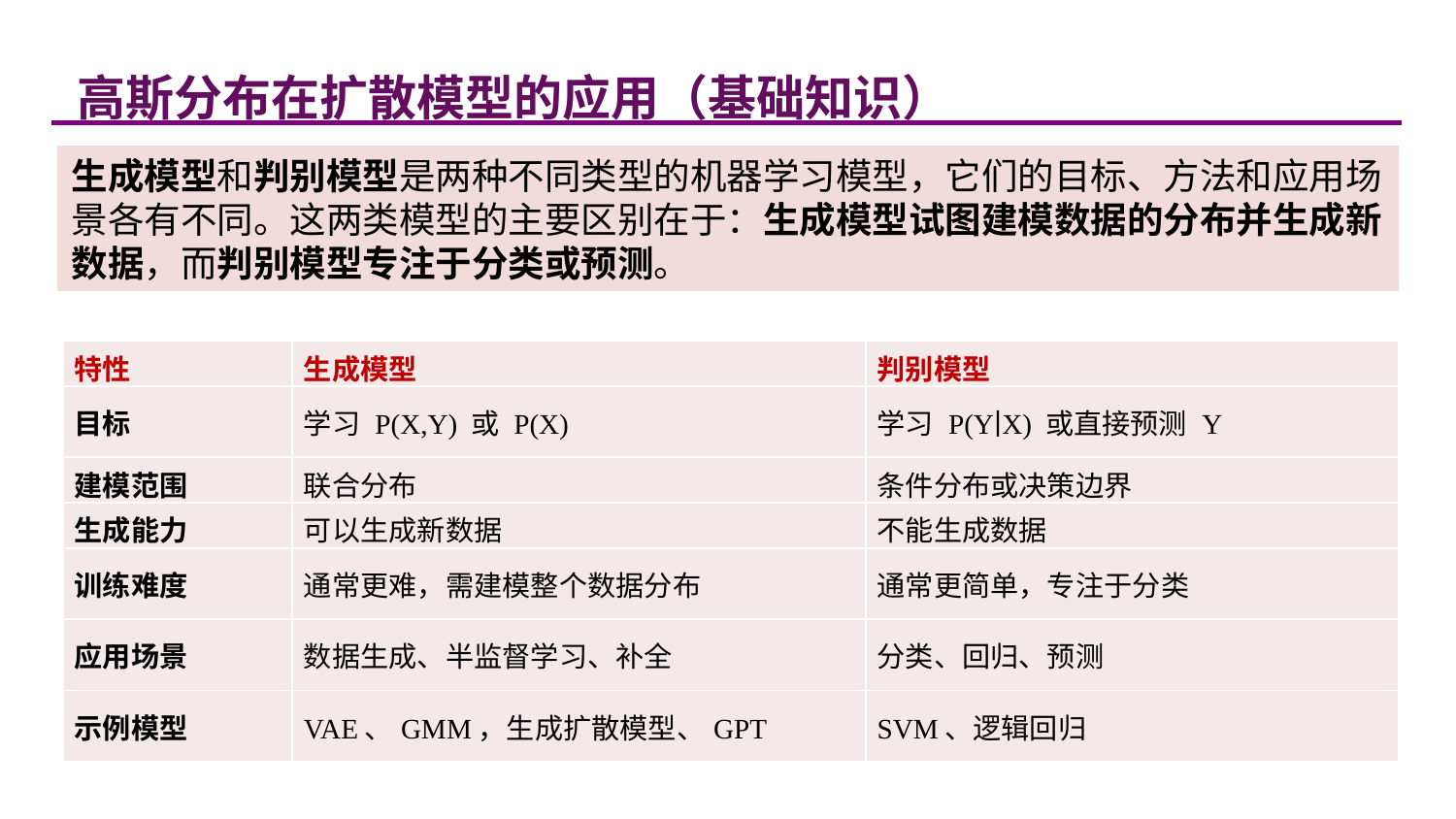

高斯分布在扩散模型的应用（基础知识）
生成模型和判别模型是两种不同类型的机器学习模型，它们的目标、方法和应用场景各有不同。这两类模型的主要区别在于：生成模型试图建模数据的分布并生成新数据，而判别模型专注于分类或预测。
| 特性 | 生成模型 | 判别模型 |
| --- | --- | --- |
| 目标 | 学习 P(X,Y) 或 P(X) | 学习 P(Y∣X) 或直接预测 Y |
| 建模范围 | 联合分布 | 条件分布或决策边界 |
| 生成能力 | 可以生成新数据 | 不能生成数据 |
| 训练难度 | 通常更难，需建模整个数据分布 | 通常更简单，专注于分类 |
| 应用场景 | 数据生成、半监督学习、补全 | 分类、回归、预测 |
| 示例模型 | VAE、GMM，生成扩散模型、GPT | SVM、逻辑回归 |